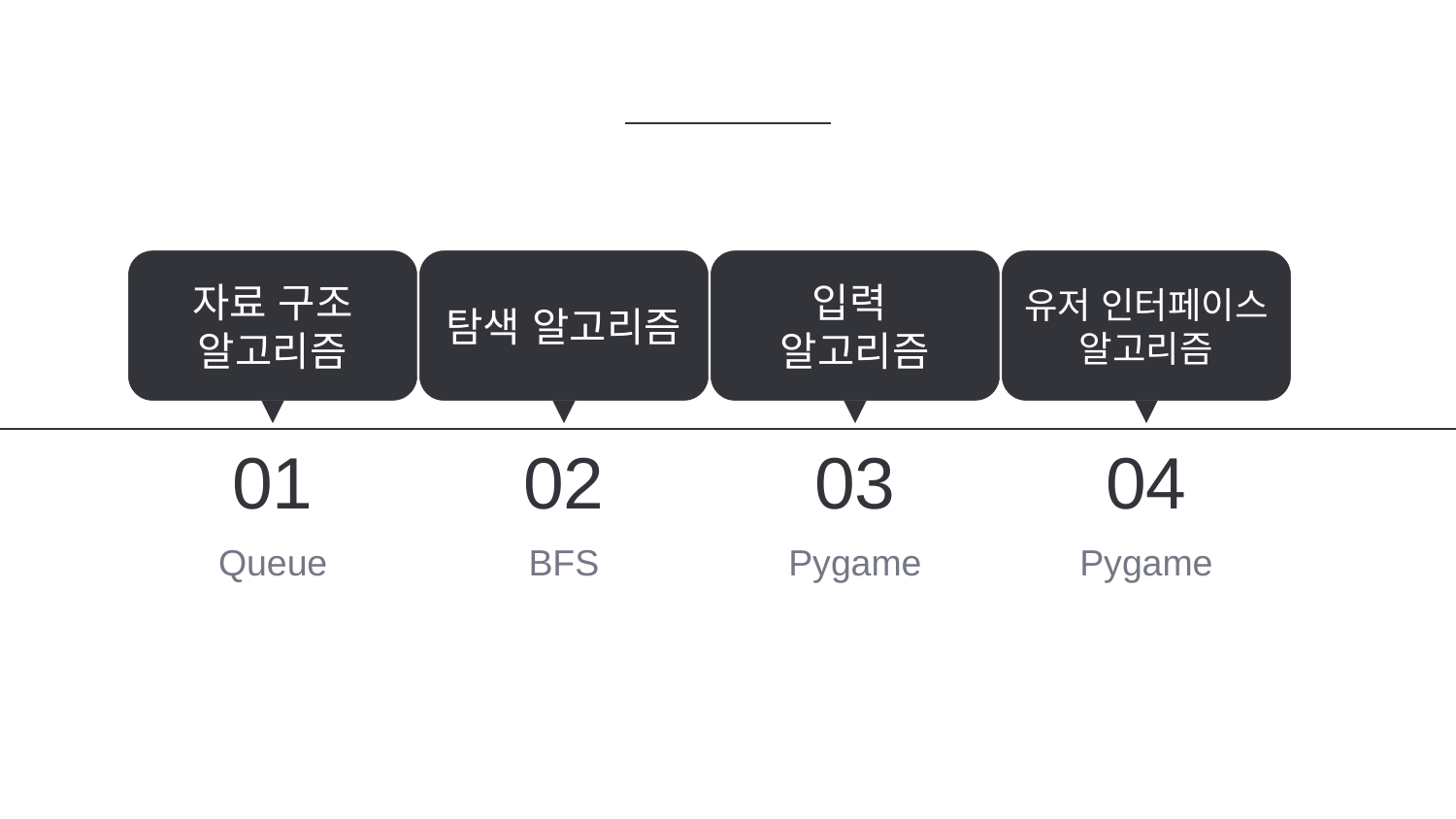

자료 구조
알고리즘
탐색 알고리즘
입력
알고리즘
유저 인터페이스 알고리즘

01
02
03
04
Queue
BFS
Pygame
Pygame